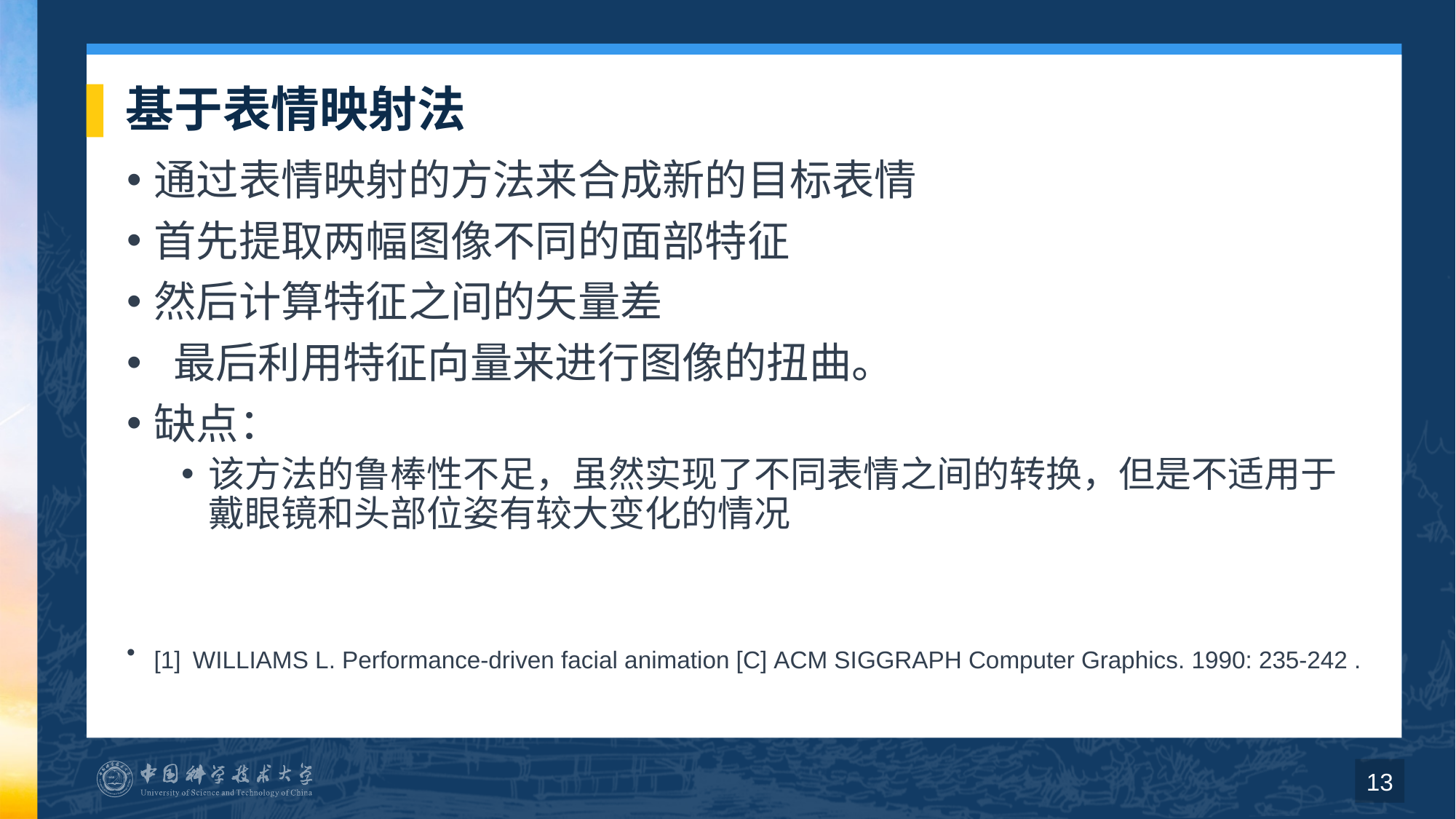

# 基于表情映射法
通过表情映射的方法来合成新的目标表情
首先提取两幅图像不同的面部特征
然后计算特征之间的矢量差
 最后利用特征向量来进行图像的扭曲。
缺点：
该方法的鲁棒性不足，虽然实现了不同表情之间的转换，但是不适用于戴眼镜和头部位姿有较大变化的情况

[1] WILLIAMS L. Performance-driven facial animation [C] ACM SIGGRAPH Computer Graphics. 1990: 235-242 .
13